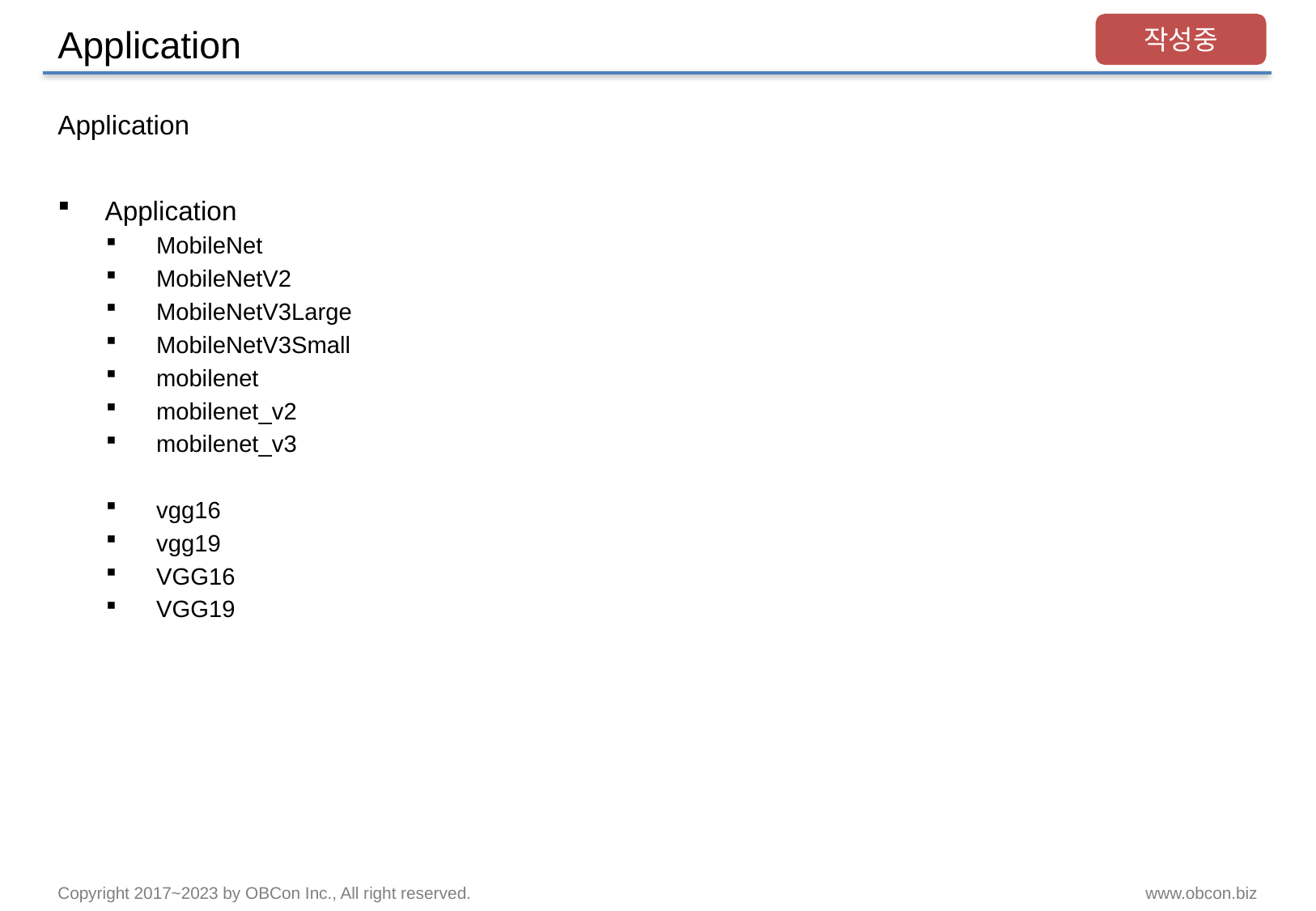

# Application
작성중
Application
Application
MobileNet
MobileNetV2
MobileNetV3Large
MobileNetV3Small
mobilenet
mobilenet_v2
mobilenet_v3

vgg16
vgg19
VGG16
VGG19